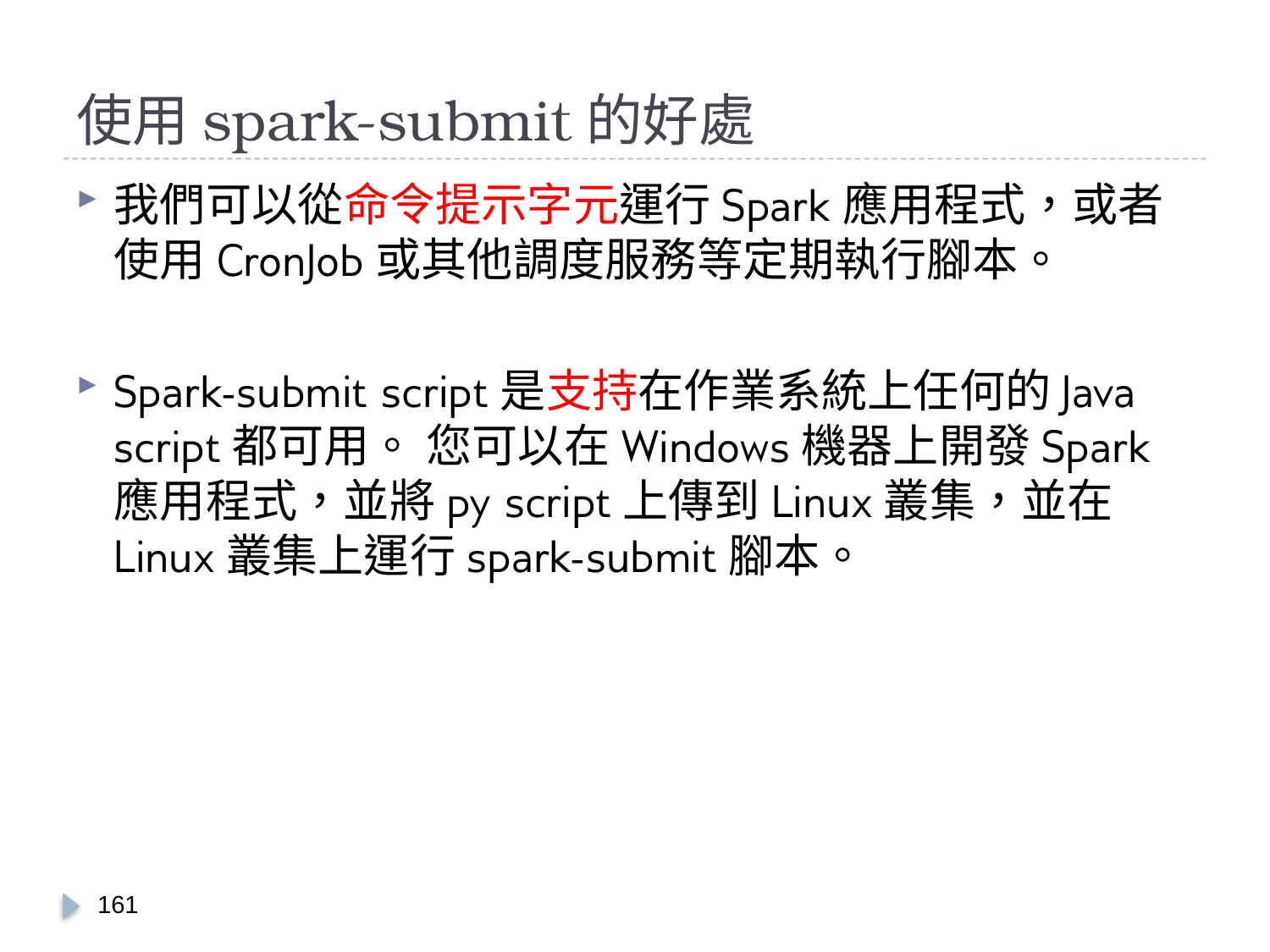

# 使用spark-submit的好處
我們可以從命令提示字元運行Spark應用程式，或者使用CronJob或其他調度服務等定期執行腳本。

Spark-submit script是支持在作業系統上任何的Java script都可用。 您可以在Windows機器上開發Spark應用程式，並將py script上傳到Linux叢集，並在Linux叢集上運行spark-submit腳本。
161